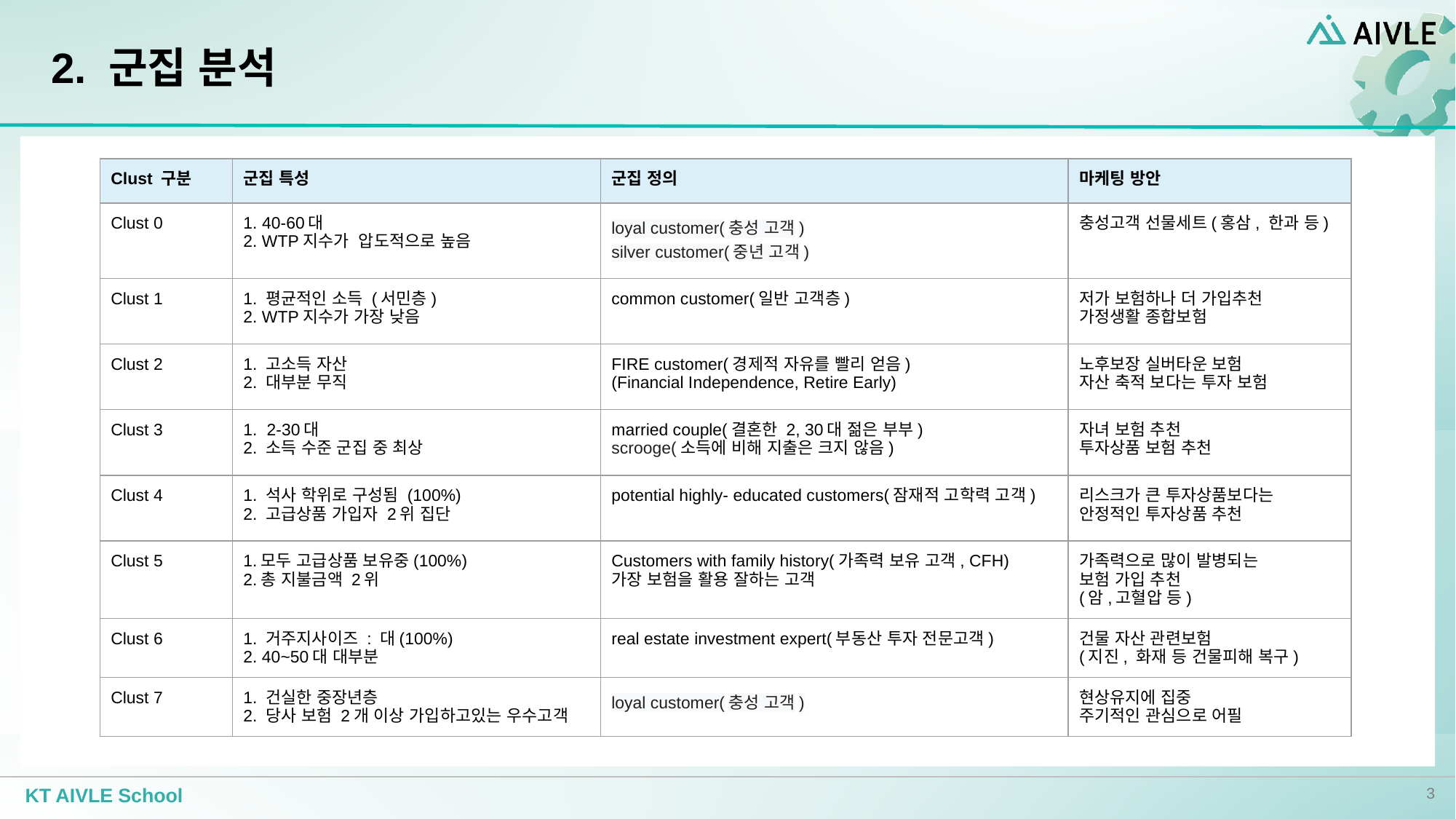

# 2. 군집 분석
| Clust 구분 | 군집 특성 | 군집 정의 | 마케팅 방안 |
| --- | --- | --- | --- |
| Clust 0 | 1. 40-60대 2. WTP지수가 압도적으로 높음 | loyal customer(충성 고객) silver customer(중년 고객) | 충성고객 선물세트(홍삼, 한과 등) |
| Clust 1 | 1. 평균적인 소득 (서민층) 2. WTP지수가 가장 낮음 | common customer(일반 고객층) | 저가 보험하나 더 가입추천 가정생활 종합보험 |
| Clust 2 | 1. 고소득 자산 2. 대부분 무직 | FIRE customer(경제적 자유를 빨리 얻음) (Financial Independence, Retire Early) | 노후보장 실버타운 보험 자산 축적 보다는 투자 보험 |
| Clust 3 | 1. 2-30대 2. 소득 수준 군집 중 최상 | married couple(결혼한 2, 30대 젊은 부부) scrooge(소득에 비해 지출은 크지 않음) | 자녀 보험 추천 투자상품 보험 추천 |
| Clust 4 | 1. 석사 학위로 구성됨 (100%) 2. 고급상품 가입자 2위 집단 | potential highly- educated customers(잠재적 고학력 고객) | 리스크가 큰 투자상품보다는 안정적인 투자상품 추천 |
| Clust 5 | 1.모두 고급상품 보유중(100%) 2.총 지불금액 2위 | Customers with family history(가족력 보유 고객, CFH) 가장 보험을 활용 잘하는 고객 | 가족력으로 많이 발병되는 보험 가입 추천 (암,고혈압 등) |
| Clust 6 | 1. 거주지사이즈 : 대(100%) 2. 40~50대 대부분 | real estate investment expert(부동산 투자 전문고객) | 건물 자산 관련보험 (지진, 화재 등 건물피해 복구) |
| Clust 7 | 1. 건실한 중장년층 2. 당사 보험 2개 이상 가입하고있는 우수고객 | loyal customer(충성 고객) | 현상유지에 집중 주기적인 관심으로 어필 |